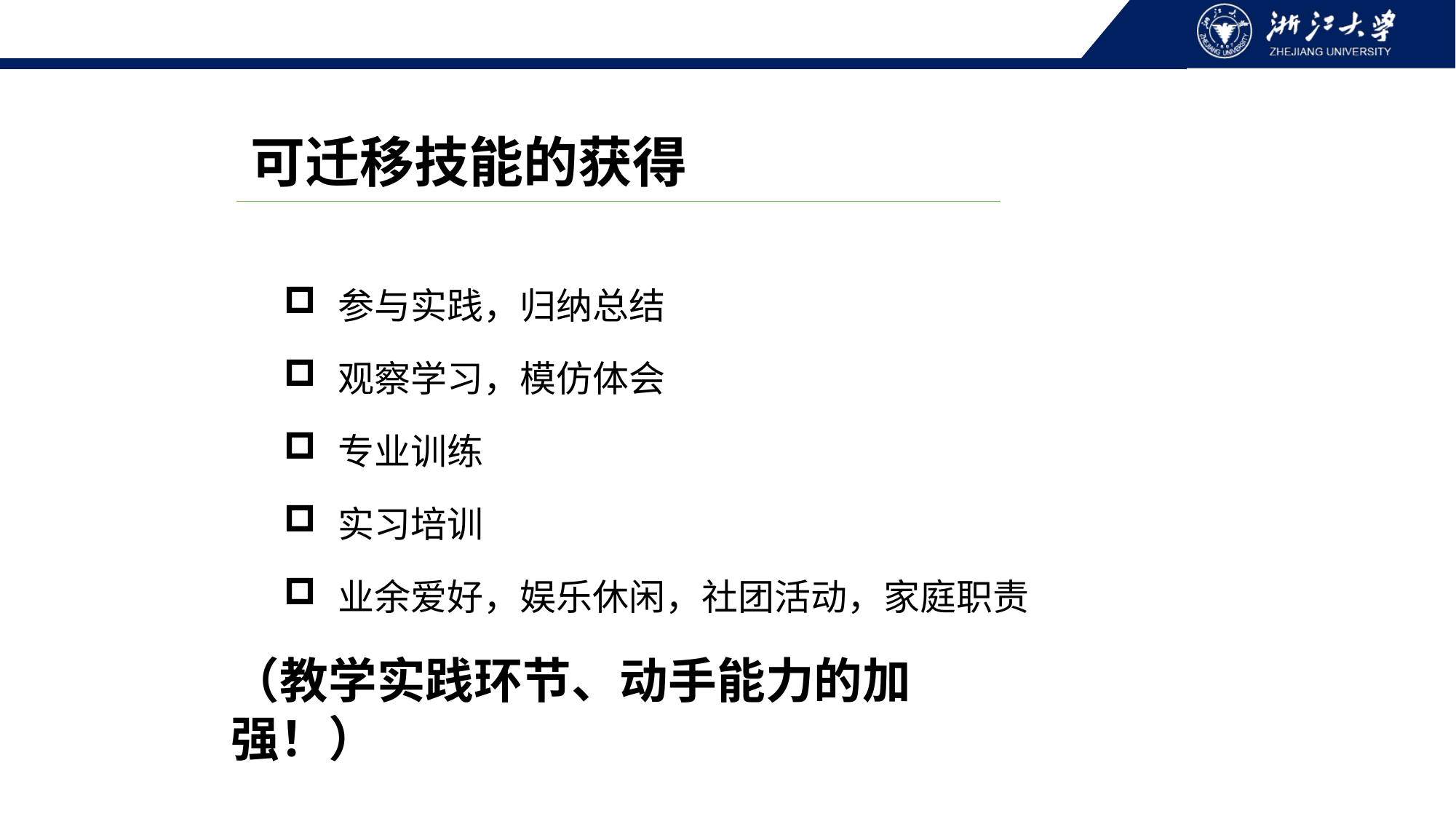

可迁移技能的获得

参与实践，归纳总结
观察学习，模仿体会
专业训练
实习培训
业余爱好，娱乐休闲，社团活动，家庭职责

（教学实践环节、动手能力的加强！）